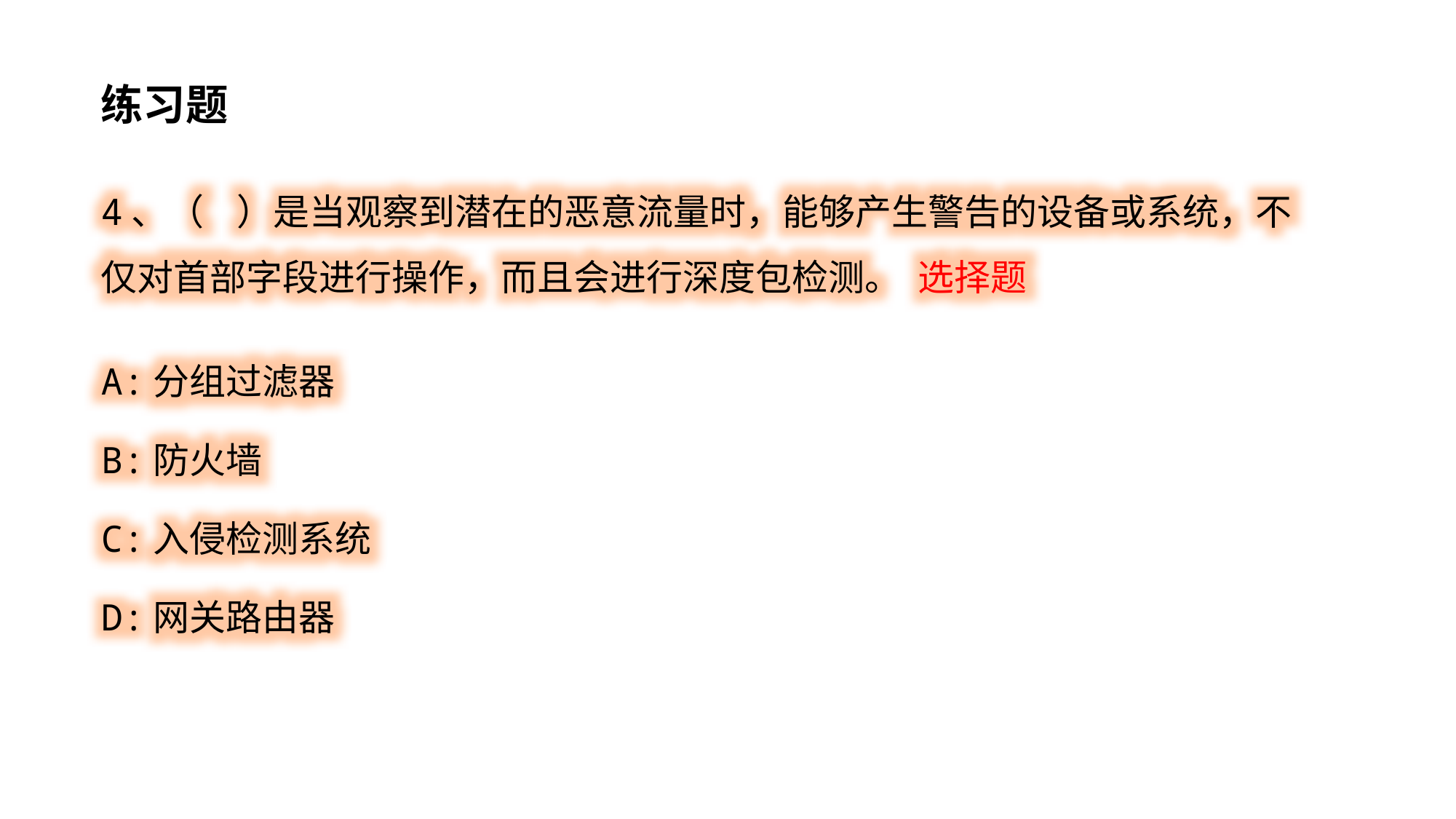

练习题
4、（    ）是当观察到潜在的恶意流量时，能够产生警告的设备或系统，不仅对首部字段进行操作，而且会进行深度包检测。  选择题

A:分组过滤器

B:防火墙

C:入侵检测系统

D:网关路由器